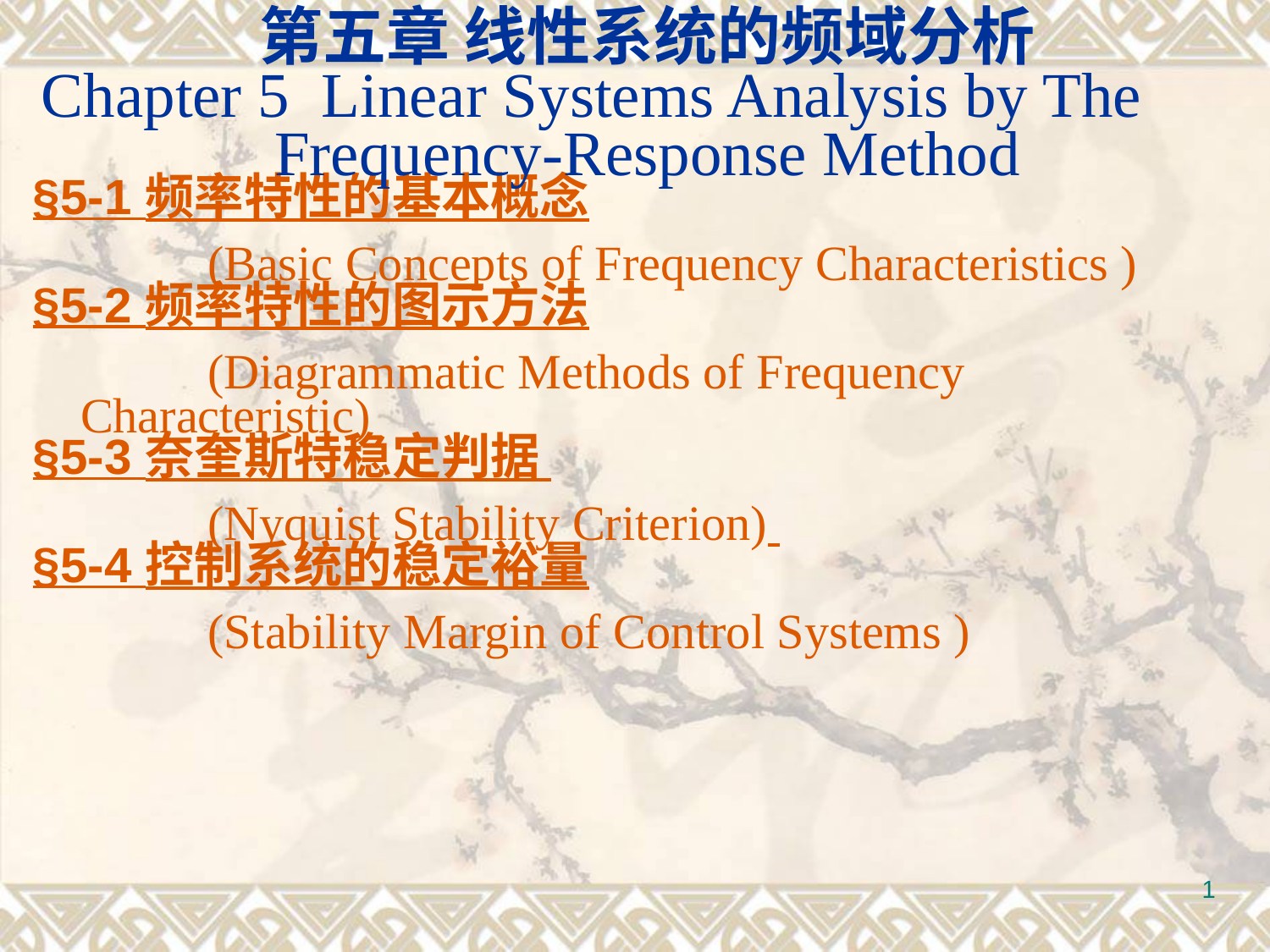

第五章 线性系统的频域分析
Chapter 5  Linear Systems Analysis by The        Frequency-Response Method
§5-1 频率特性的基本概念
		(Basic Concepts of Frequency Characteristics )
§5-2 频率特性的图示方法
		(Diagrammatic Methods of Frequency Characteristic)
§5-3 奈奎斯特稳定判据
		(Nyquist Stability Criterion)
§5-4 控制系统的稳定裕量
		(Stability Margin of Control Systems )

1